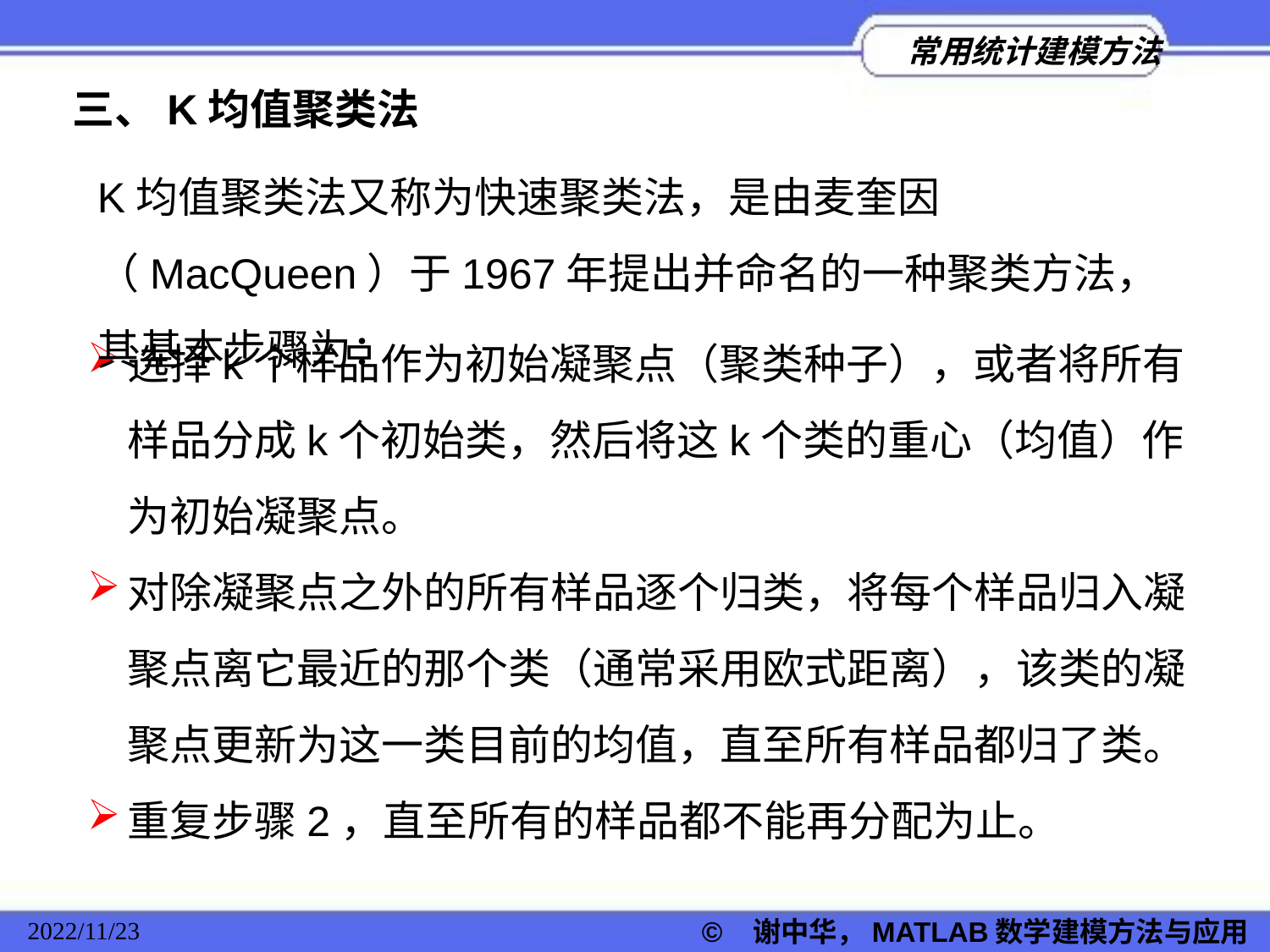

三、K均值聚类法
K均值聚类法又称为快速聚类法，是由麦奎因（MacQueen）于1967年提出并命名的一种聚类方法，其基本步骤为：
选择k个样品作为初始凝聚点（聚类种子），或者将所有样品分成k个初始类，然后将这k个类的重心（均值）作为初始凝聚点。
对除凝聚点之外的所有样品逐个归类，将每个样品归入凝聚点离它最近的那个类（通常采用欧式距离），该类的凝聚点更新为这一类目前的均值，直至所有样品都归了类。
重复步骤2，直至所有的样品都不能再分配为止。
©   谢中华，MATLAB数学建模方法与应用
2022/11/23